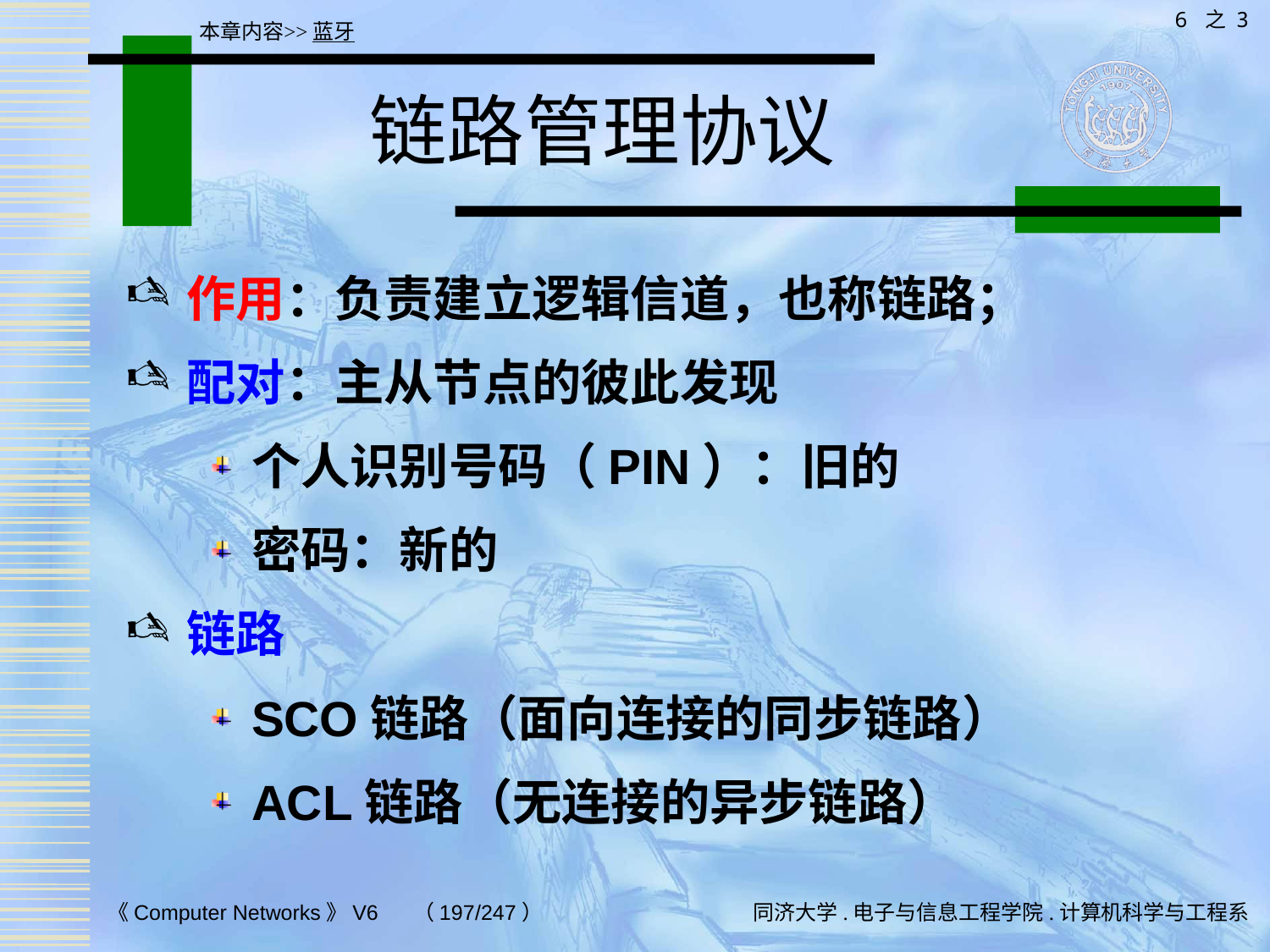

6 之 3
本章内容>>蓝牙
# 链路管理协议
作用：负责建立逻辑信道，也称链路；
配对：主从节点的彼此发现
个人识别号码（PIN）：旧的
密码：新的
链路
SCO链路（面向连接的同步链路）
ACL链路（无连接的异步链路）